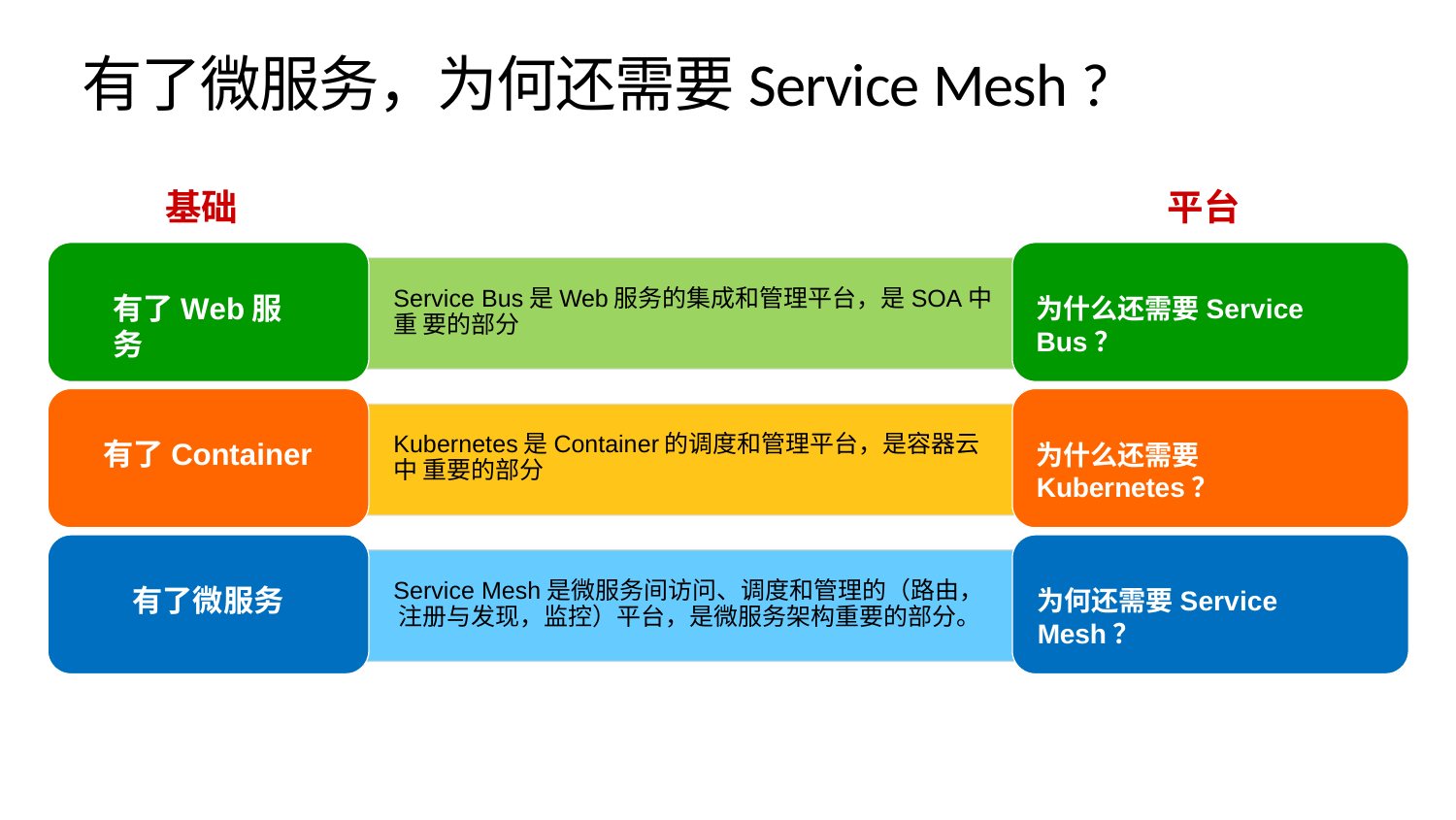

# 有了微服务，为何还需要Service Mesh ?
基础
平台

Service Bus是Web服务的集成和管理平台，是SOA中重 要的部分
有了Web服务
为什么还需要Service Bus？

Kubernetes是Container的调度和管理平台，是容器云中 重要的部分
有了Container
为什么还需要Kubernetes？

Service Mesh是微服务间访问、调度和管理的（路由，  注册与发现，监控）平台，是微服务架构重要的部分。
有了微服务
为何还需要Service Mesh？